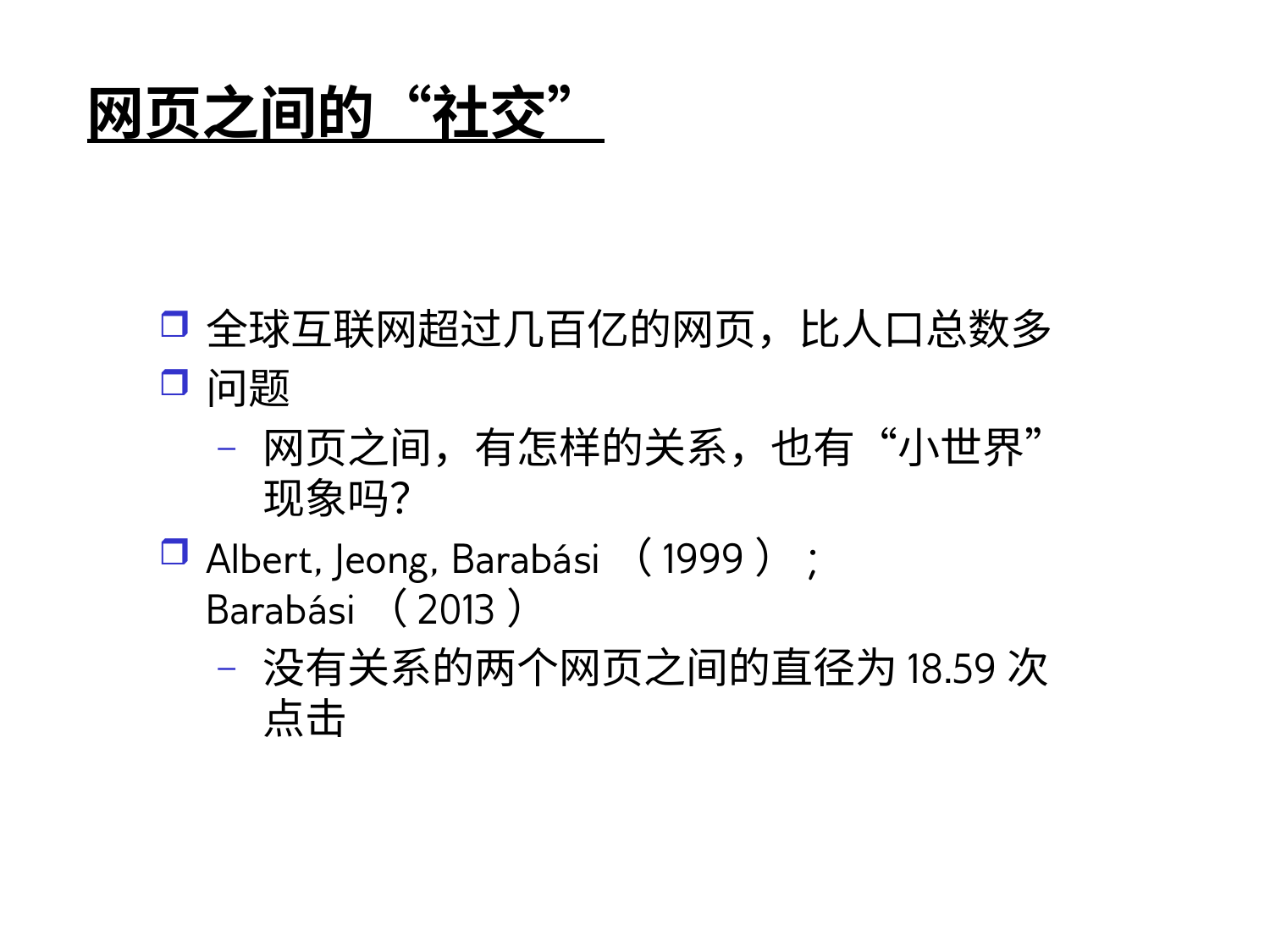

# 网页之间的“社交”
全球互联网超过几百亿的网页，比人口总数多
问题
网页之间，有怎样的关系，也有“小世界”现象吗？
Albert, Jeong, Barabási（1999）; Barabási（2013）
没有关系的两个网页之间的直径为18.59次点击